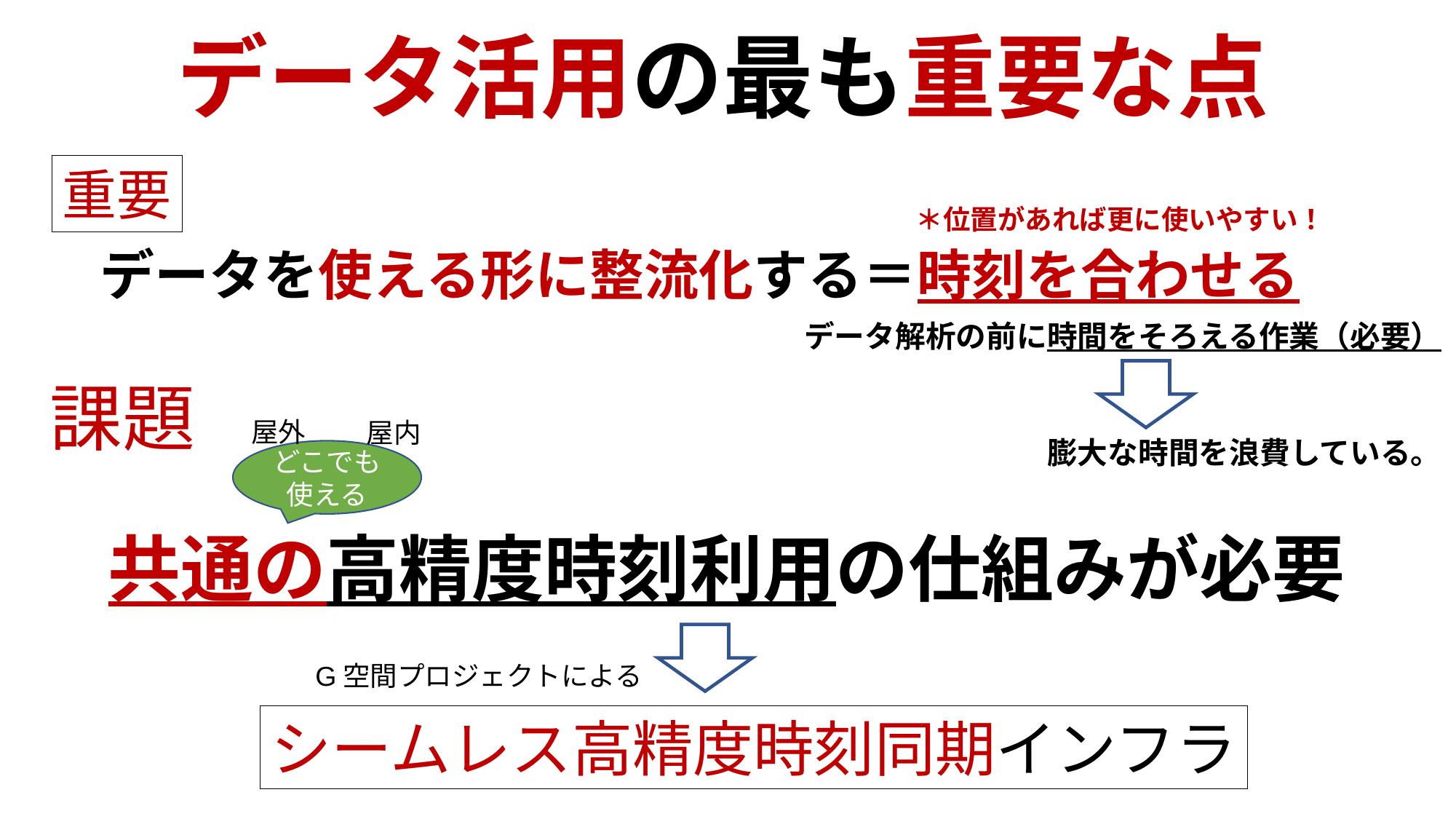

データ活用の最も重要な点
重要
＊位置があれば更に使いやすい！
データを使える形に整流化する＝時刻を合わせる

データ解析の前に時間をそろえる作業（必要）

　　　　　　　　膨大な時間を浪費している。

課題
屋外
屋内
どこでも
使える
共通の高精度時刻利用の仕組みが必要

G空間プロジェクトによる
シームレス高精度時刻同期インフラ